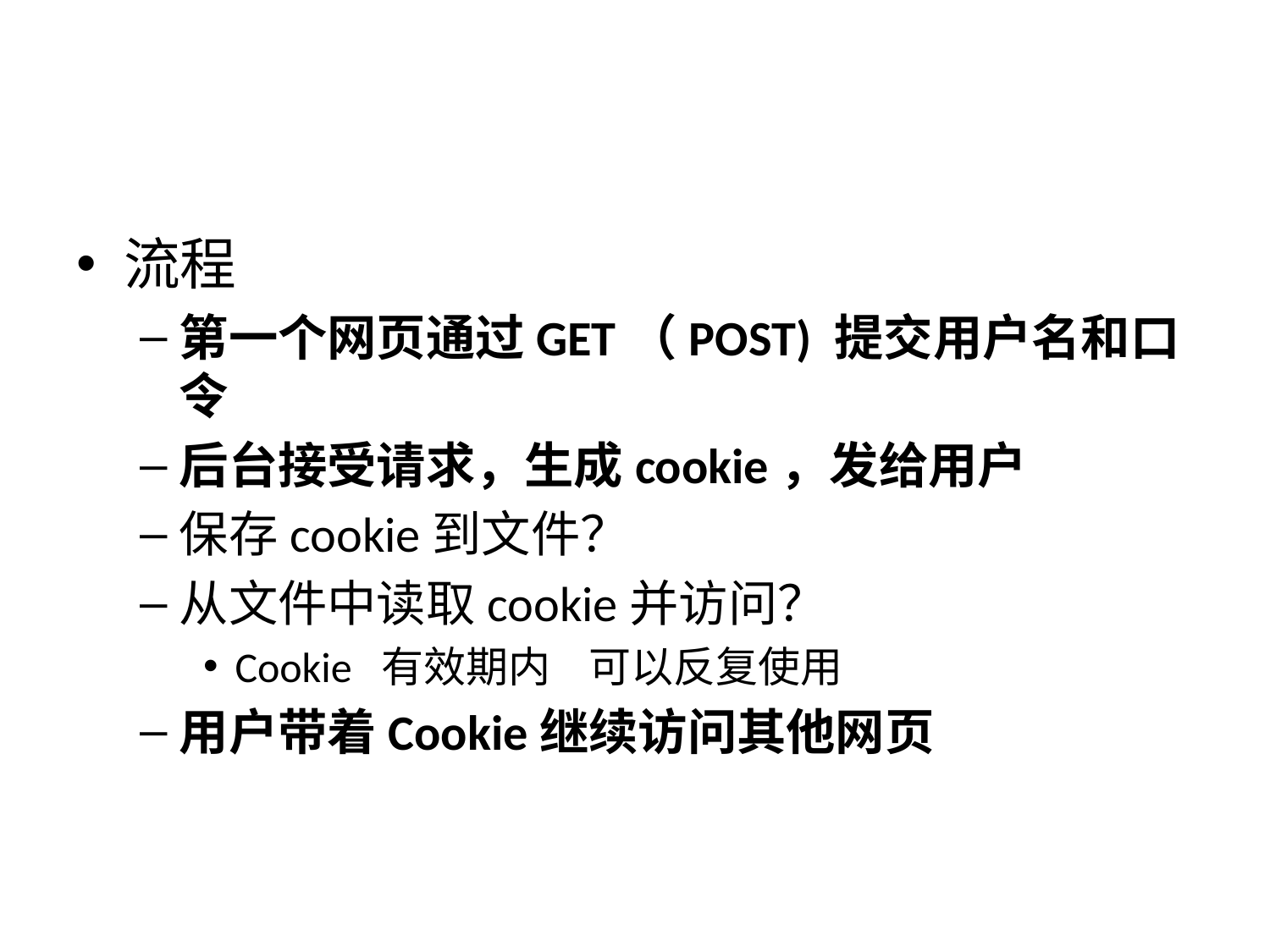

#
流程
第一个网页通过GET（POST) 提交用户名和口令
后台接受请求，生成cookie，发给用户
保存cookie到文件？
从文件中读取cookie并访问？
Cookie  有效期内    可以反复使用
用户带着Cookie继续访问其他网页